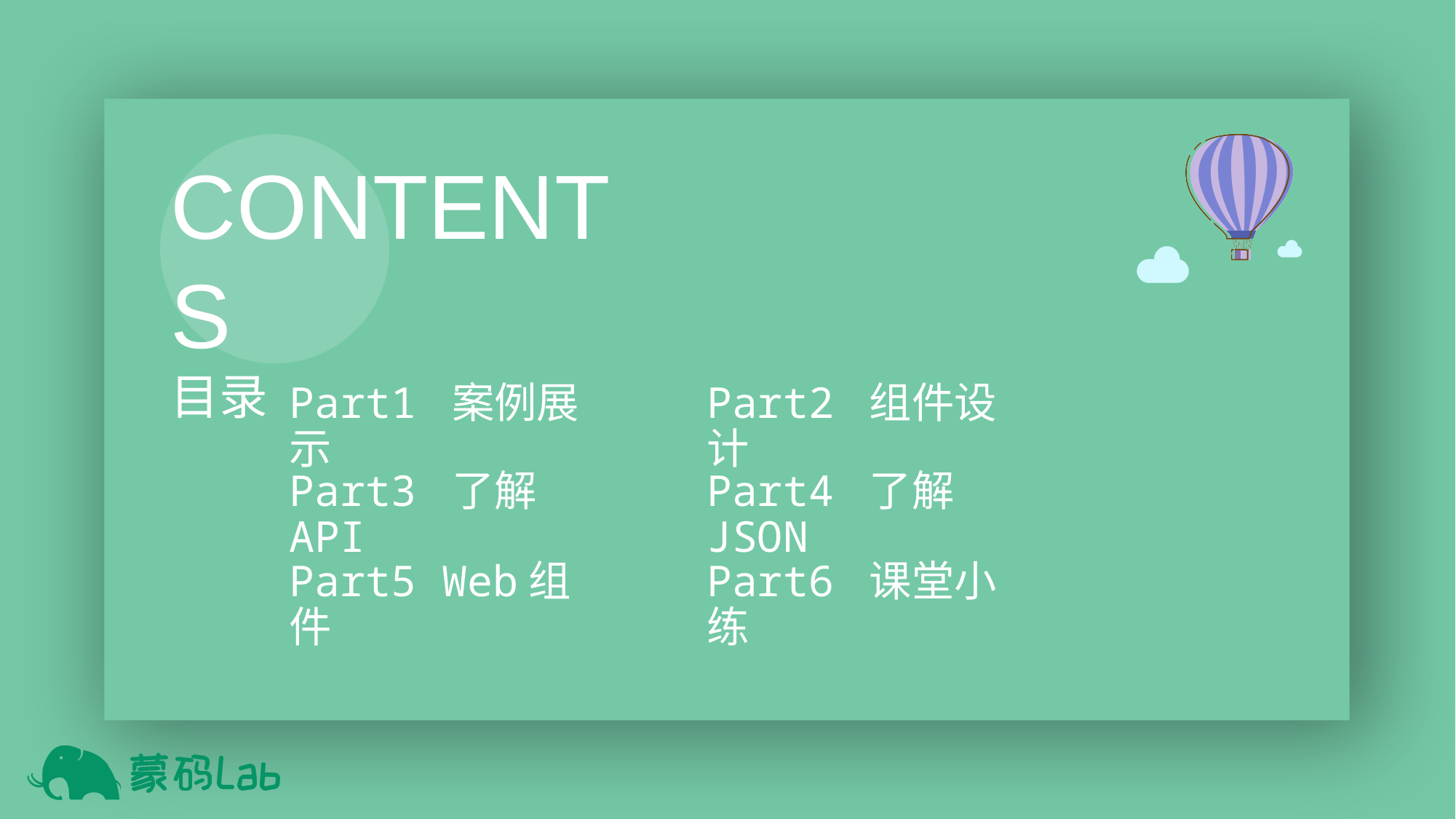

Part1 案例展示
Part2 组件设计
Part3 了解API
Part4 了解JSON
Part5 Web组件
Part6 课堂小练